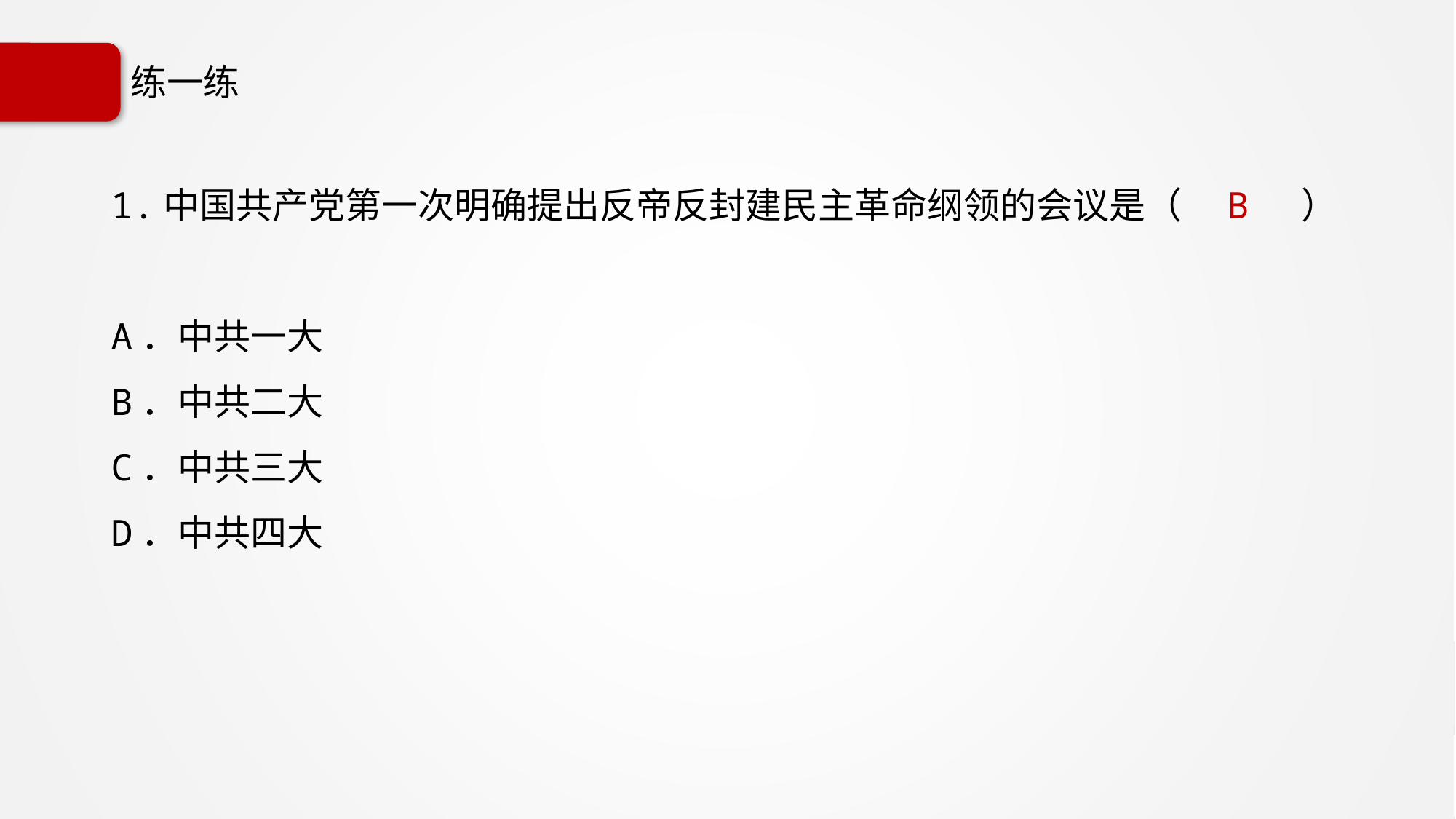

# 练一练
1.中国共产党第一次明确提出反帝反封建民主革命纲领的会议是（　B  ）

A．中共一大
B．中共二大
C．中共三大
D．中共四大